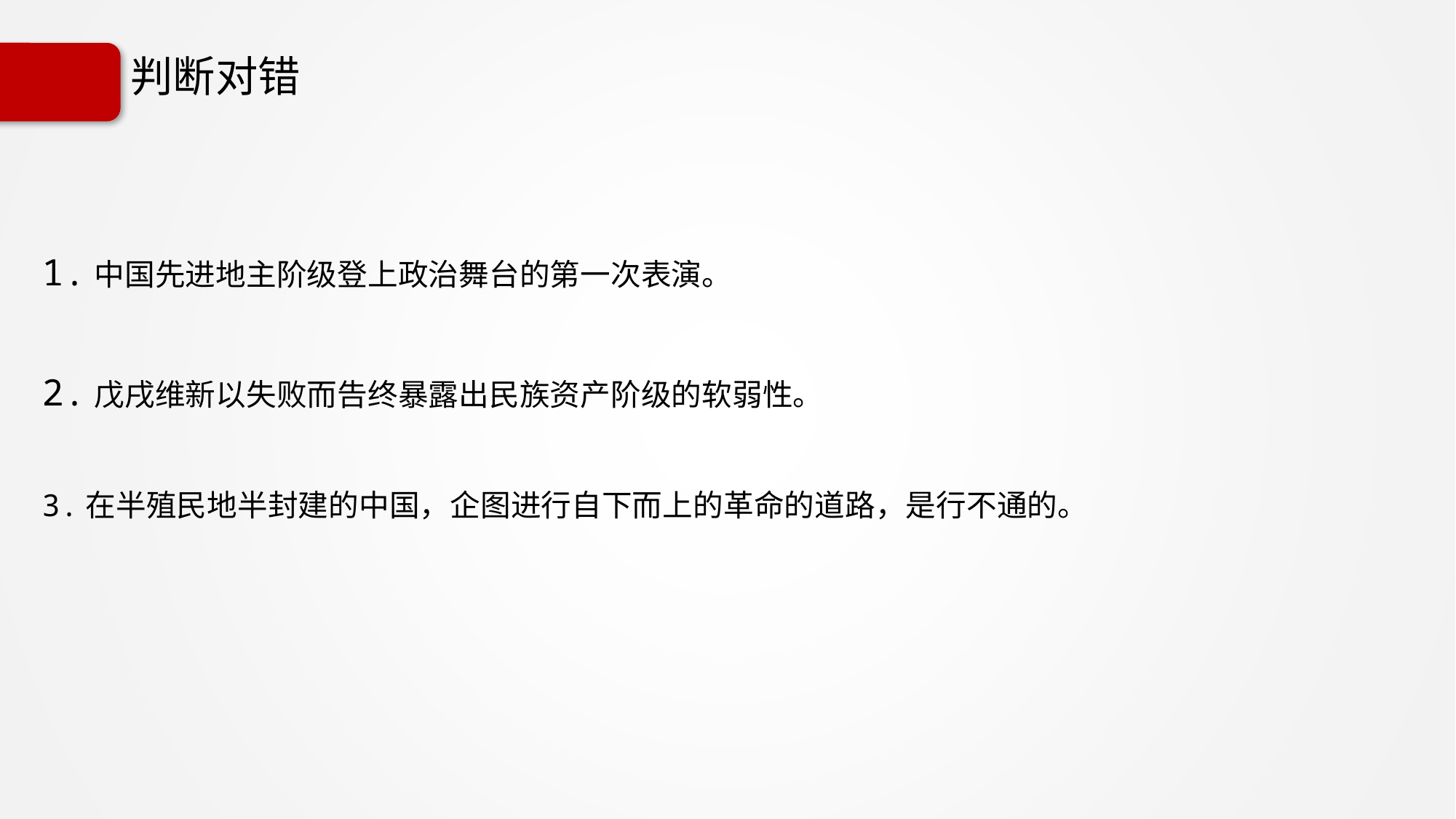

# 判断对错
1.中国先进地主阶级登上政治舞台的第一次表演。

2.戊戌维新以失败而告终暴露出民族资产阶级的软弱性。

3.在半殖民地半封建的中国，企图进行自下而上的革命的道路，是行不通的。